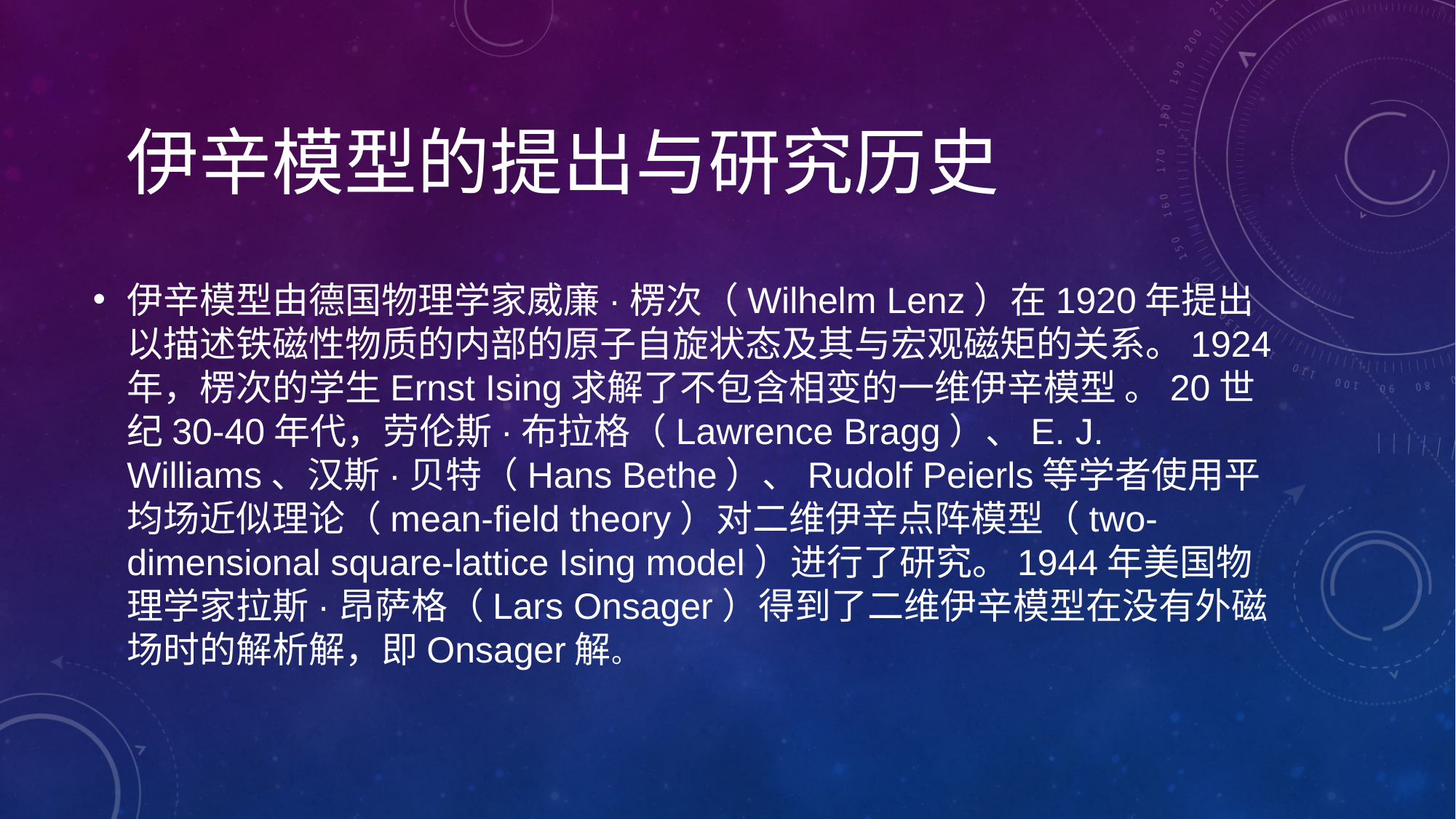

# 伊辛模型的提出与研究历史
伊辛模型由德国物理学家威廉·楞次（Wilhelm Lenz）在1920年提出以描述铁磁性物质的内部的原子自旋状态及其与宏观磁矩的关系。1924年，楞次的学生Ernst Ising求解了不包含相变的一维伊辛模型 。20世纪30-40年代，劳伦斯·布拉格（Lawrence Bragg）、E. J. Williams、汉斯·贝特（Hans Bethe）、Rudolf Peierls等学者使用平均场近似理论（mean-field theory）对二维伊辛点阵模型（two-dimensional square-lattice Ising model）进行了研究。1944年美国物理学家拉斯·昂萨格（Lars Onsager）得到了二维伊辛模型在没有外磁场时的解析解，即Onsager解。